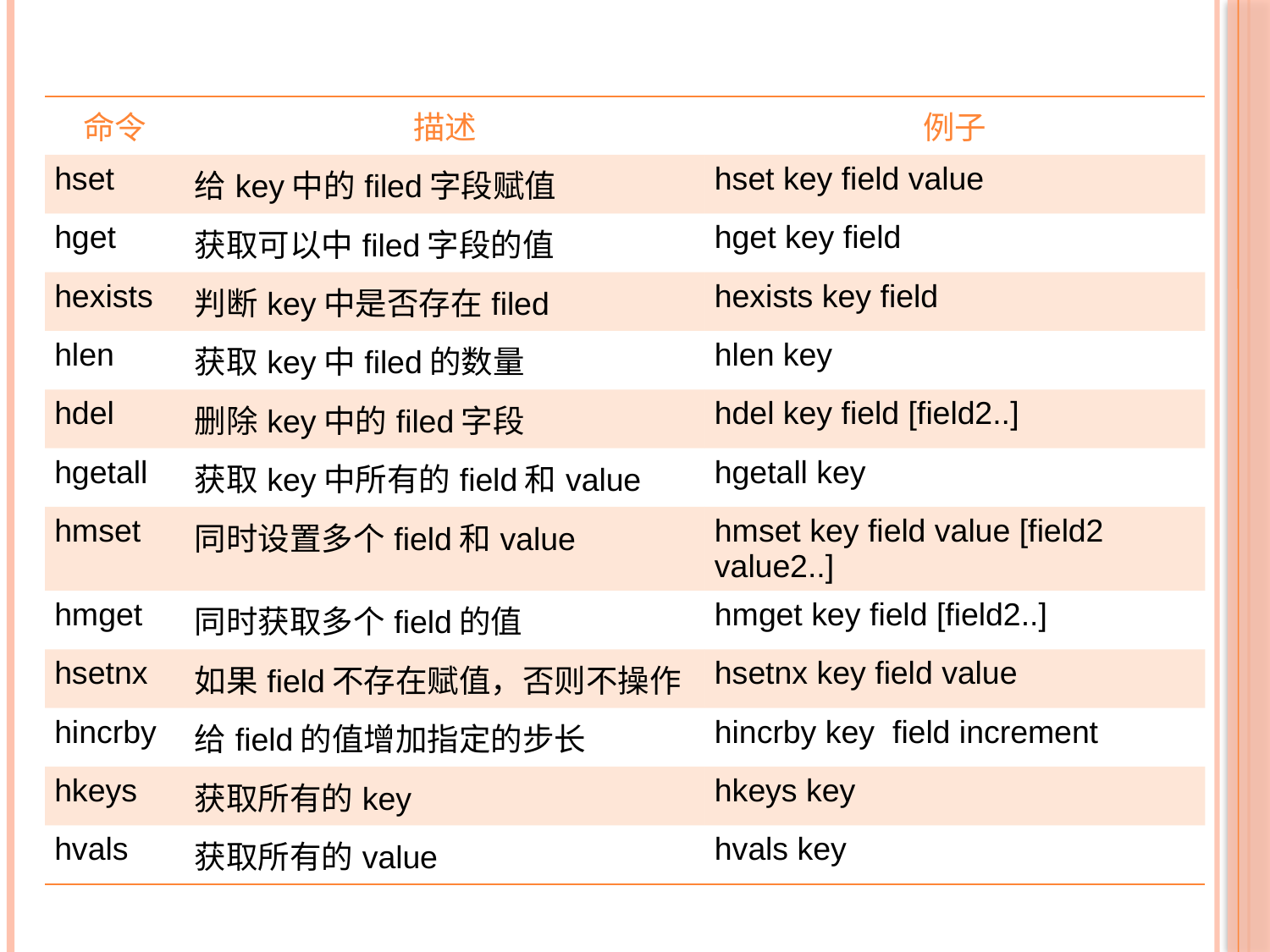

| 命令 | 描述 | 例子 |
| --- | --- | --- |
| hset | 给key中的filed字段赋值 | hset key field value |
| hget | 获取可以中filed字段的值 | hget key field |
| hexists | 判断key中是否存在filed | hexists key field |
| hlen | 获取key中filed的数量 | hlen key |
| hdel | 删除key中的filed字段 | hdel key field [field2..] |
| hgetall | 获取key中所有的field和value | hgetall key |
| hmset | 同时设置多个field和value | hmset key field value [field2 value2..] |
| hmget | 同时获取多个field的值 | hmget key field [field2..] |
| hsetnx | 如果field不存在赋值，否则不操作 | hsetnx key field value |
| hincrby | 给field的值增加指定的步长 | hincrby key field increment |
| hkeys | 获取所有的key | hkeys key |
| hvals | 获取所有的value | hvals key |